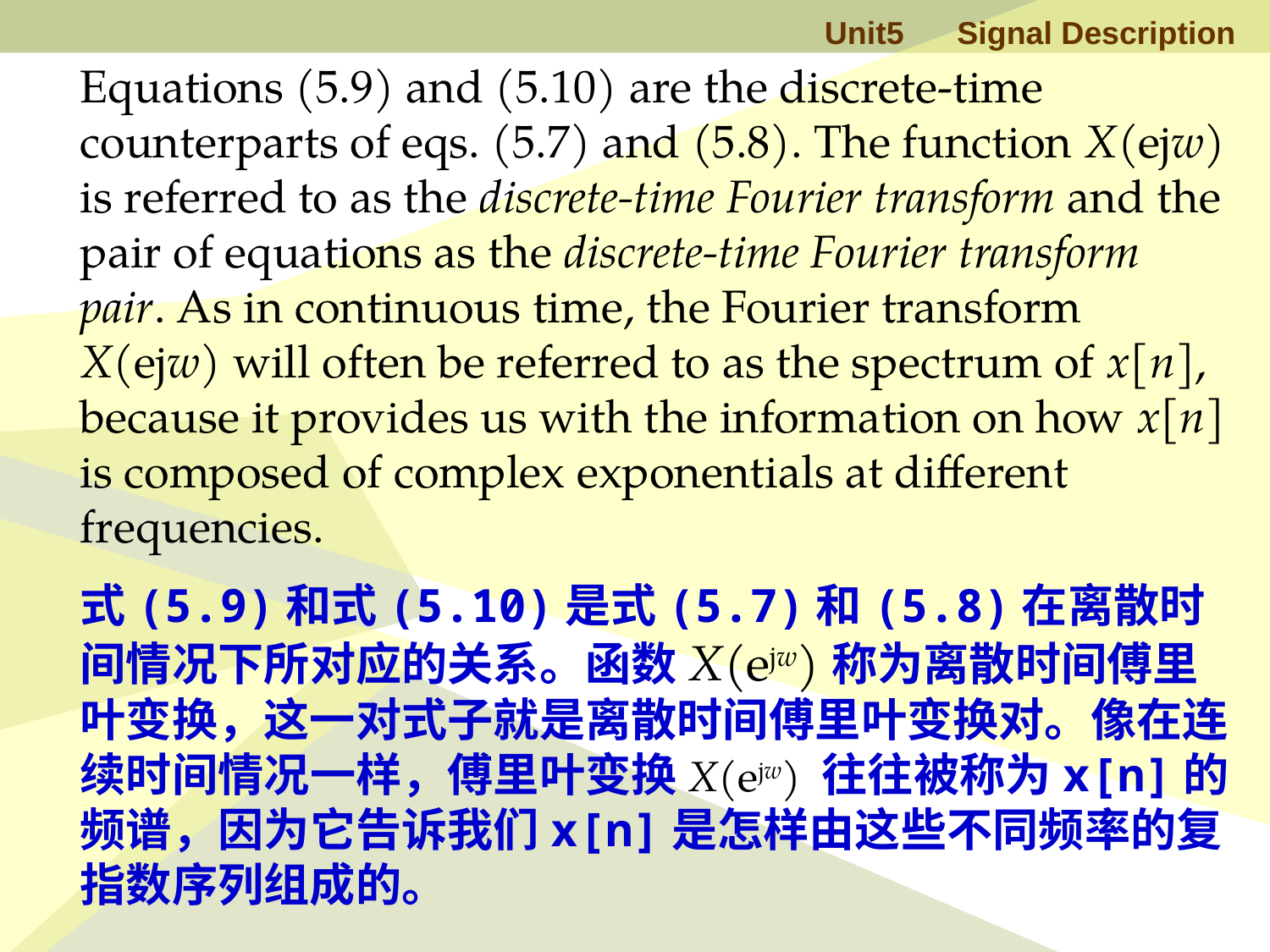

Equations (5.9) and (5.10) are the discrete-time counterparts of eqs. (5.7) and (5.8). The function X(ejw) is referred to as the discrete-time Fourier transform and the pair of equations as the discrete-time Fourier transform pair. As in continuous time, the Fourier transform X(ejw) will often be referred to as the spectrum of x[n], because it provides us with the information on how x[n] is composed of complex exponentials at different frequencies.
式(5.9)和式(5.10)是式(5.7)和(5.8)在离散时间情况下所对应的关系。函数X(ejw)称为离散时间傅里叶变换，这一对式子就是离散时间傅里叶变换对。像在连续时间情况一样，傅里叶变换X(ejw) 往往被称为x[n]的频谱，因为它告诉我们x[n]是怎样由这些不同频率的复指数序列组成的。